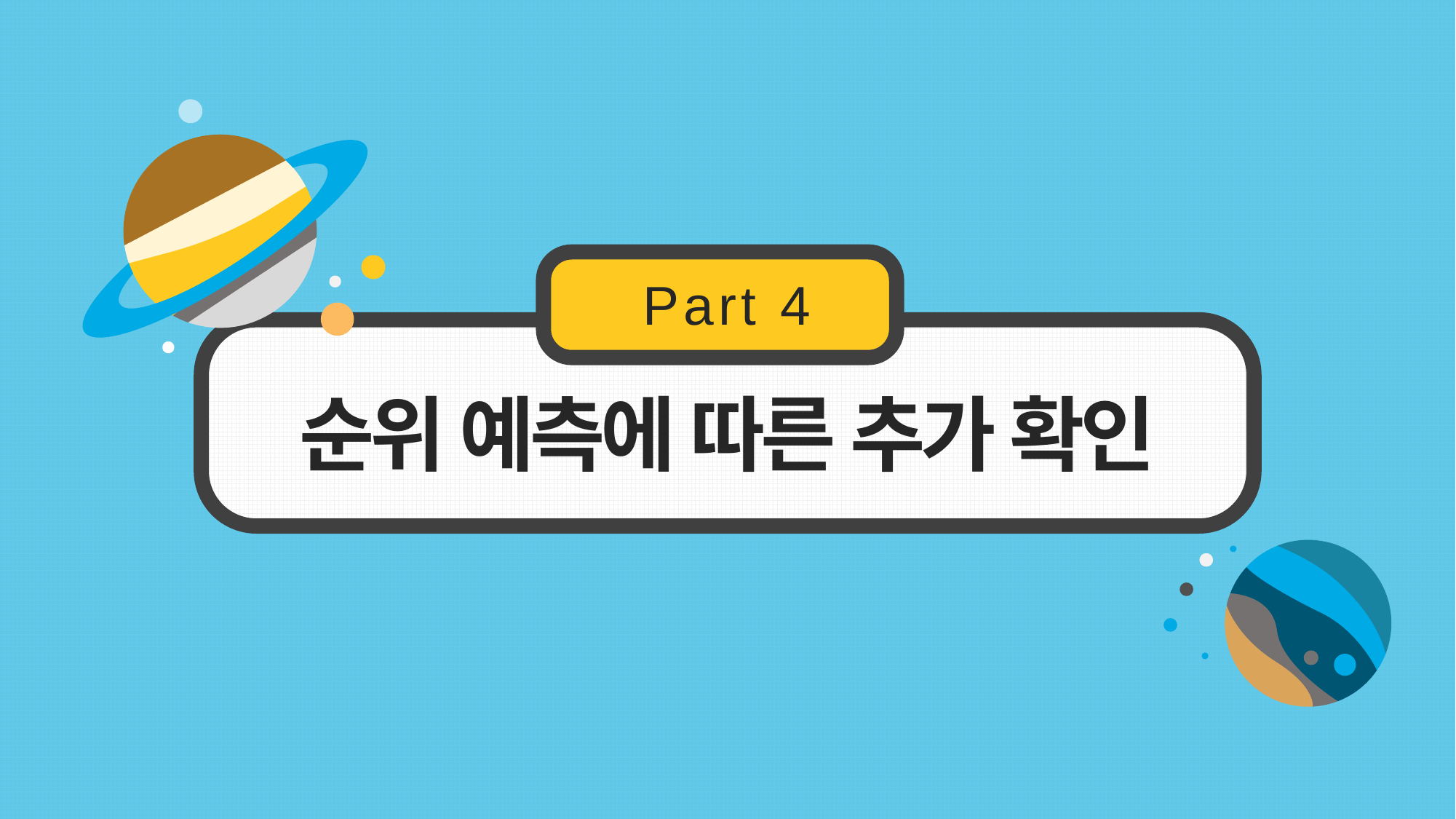

Part 4

순위 예측에 따른 추가 확인